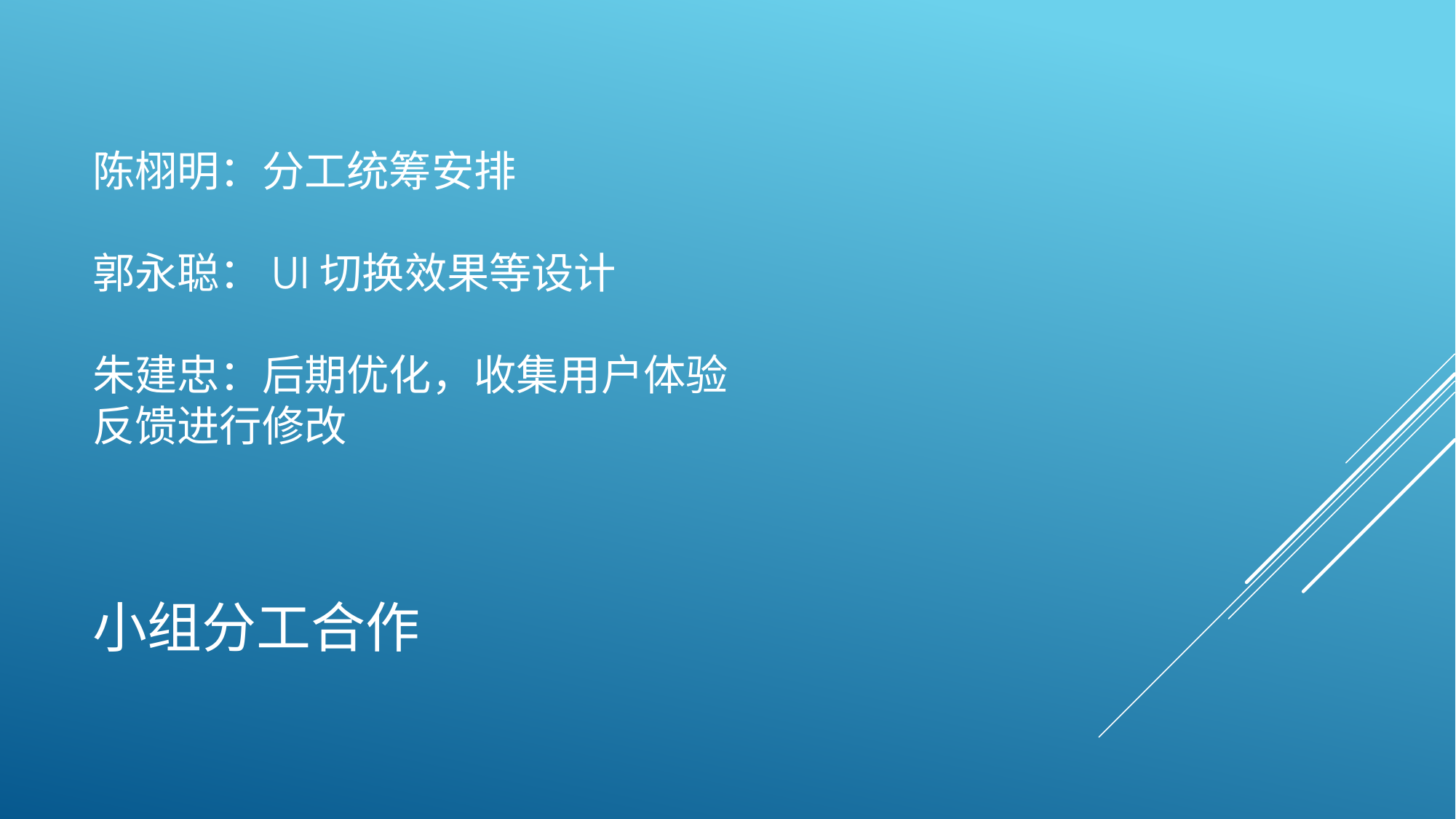

陈栩明：分工统筹安排

郭永聪：UI切换效果等设计

朱建忠：后期优化，收集用户体验反馈进行修改
# 小组分工合作